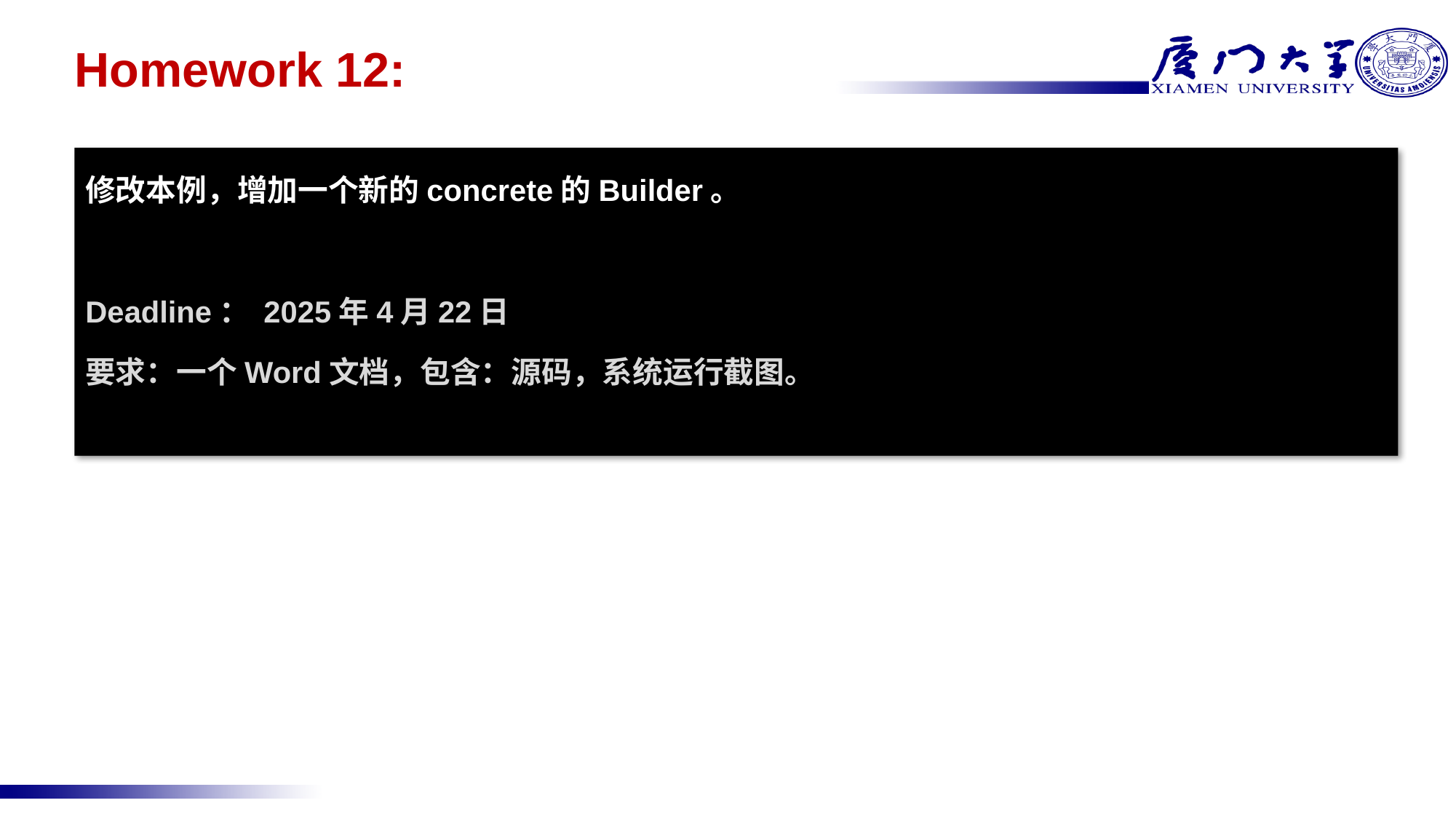

# Homework 12:
修改本例，增加一个新的concrete的Builder。

Deadline： 2025年4月22日
要求：一个Word文档，包含：源码，系统运行截图。